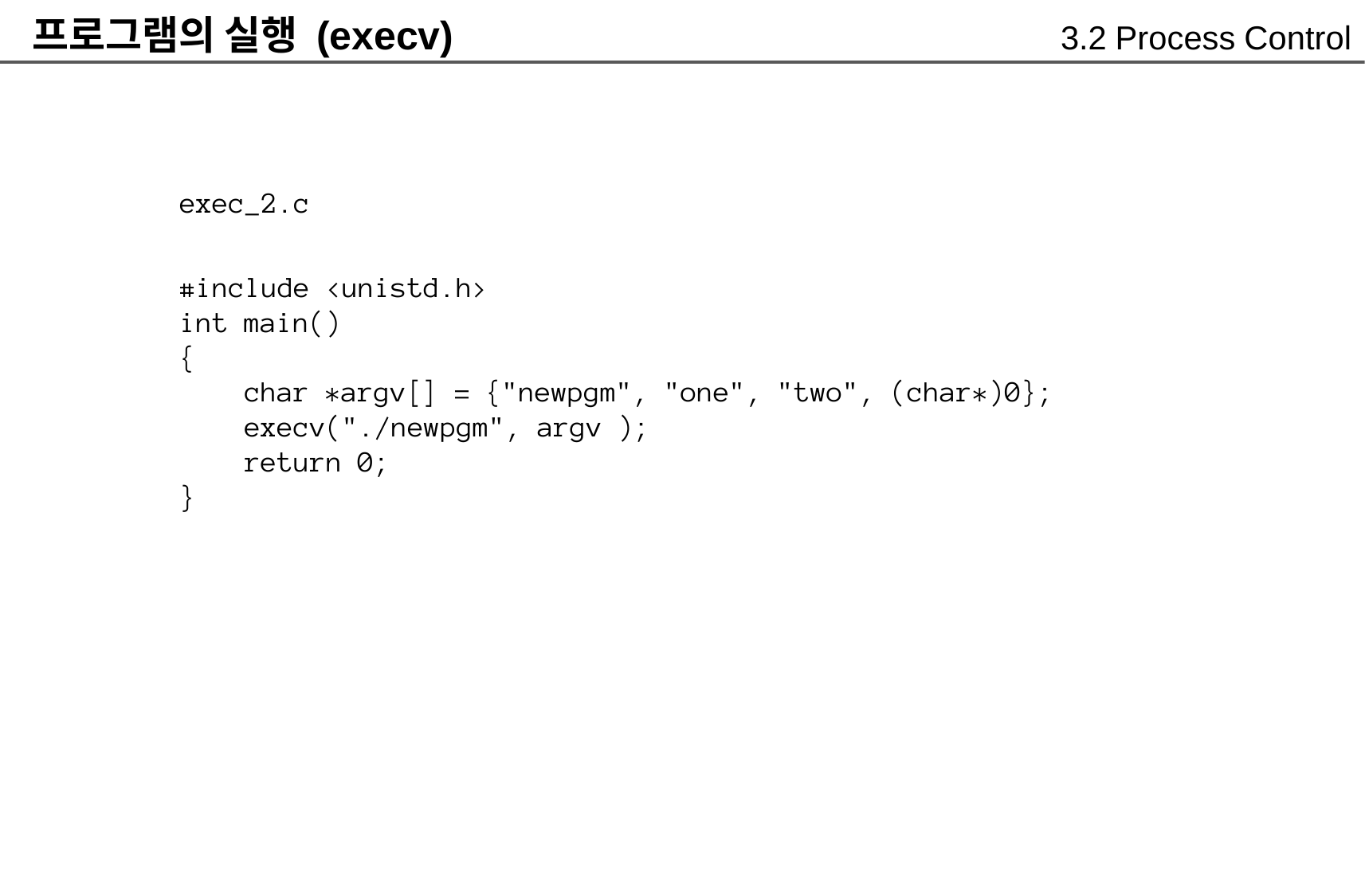

프로그램의 실행 (execv)
3.2 Process Control

exec_2.c

#include  <unistd.h>
int  main()
{
	char  *argv[]  =  {"newpgm",  "one",  "two",  (char*)0};
	execv("./newpgm",  argv  );
	return  0;
}